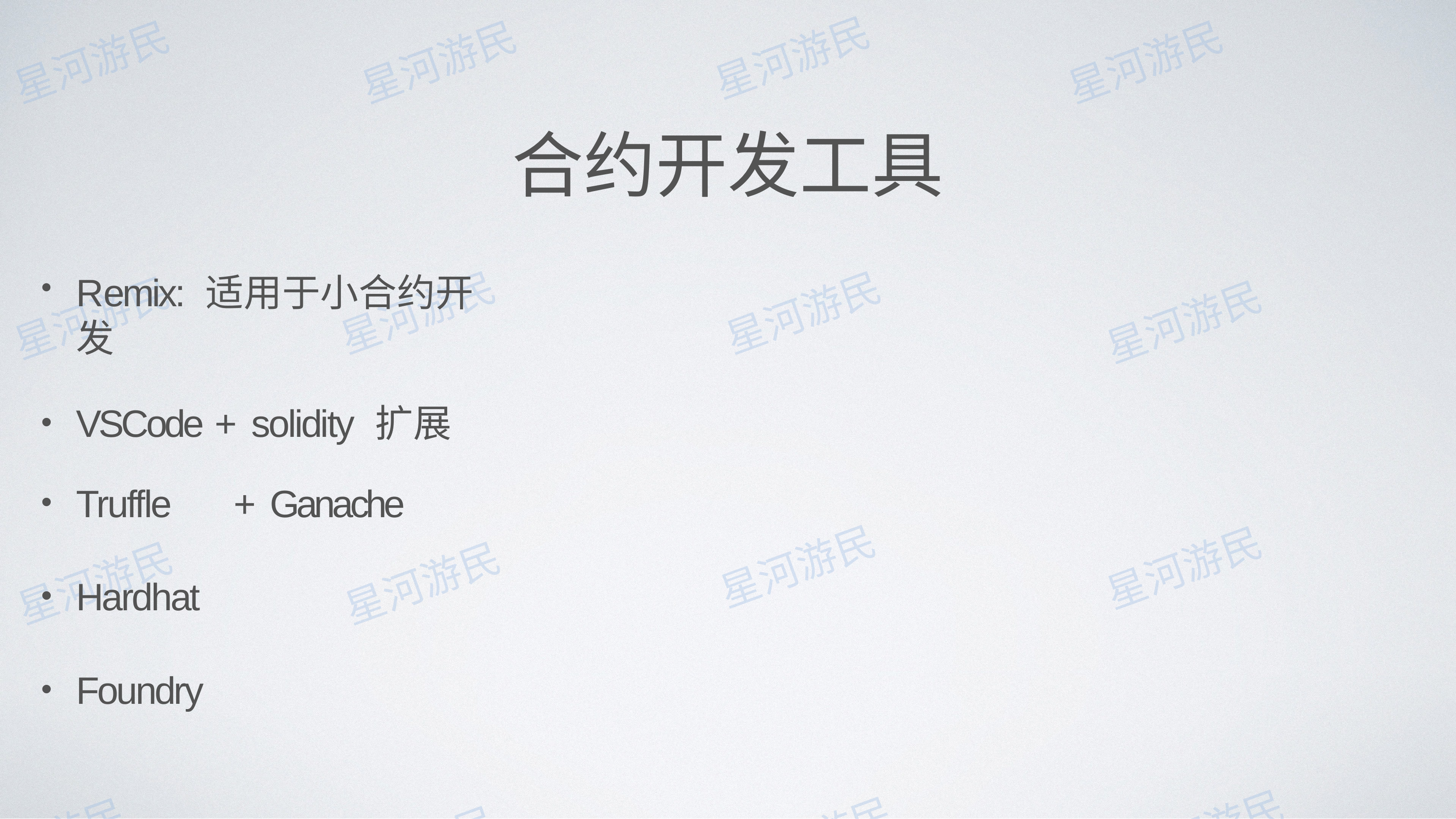

# 合约开发⼯具
Remix: 适⽤于⼩合约开发

VSCode + solidity 扩展

Truffle	+ Ganache

Hardhat

Foundry